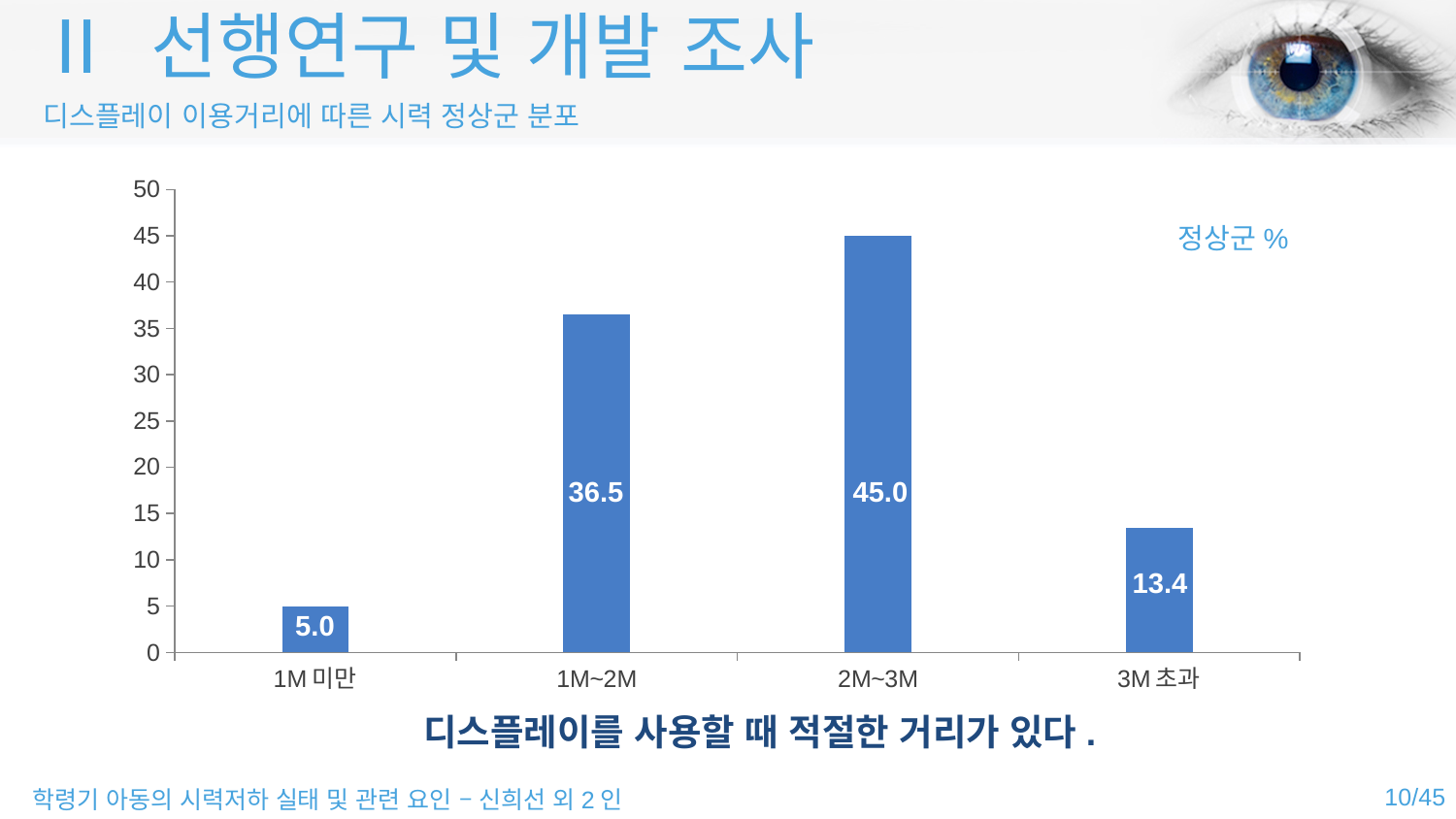

Ⅱ 선행연구 및 개발 조사
디스플레이 이용거리에 따른 시력 정상군 분포

### Chart

| Category | Series 1 | 열1 | 열2 | 열3 |
|---|---|---|---|---|
| 1M미만 | 5.0 | None | None | None |
| 1M~2M | 36.5 | None | None | None |
| 2M~3M | 45.0 | None | None | None |
| 3M초과 | 13.4 | None | None | None |
정상군%
45.0
36.5
13.4
5.0
디스플레이를 사용할 때 적절한 거리가 있다.
10/45
학령기 아동의 시력저하 실태 및 관련 요인 – 신희선 외2인